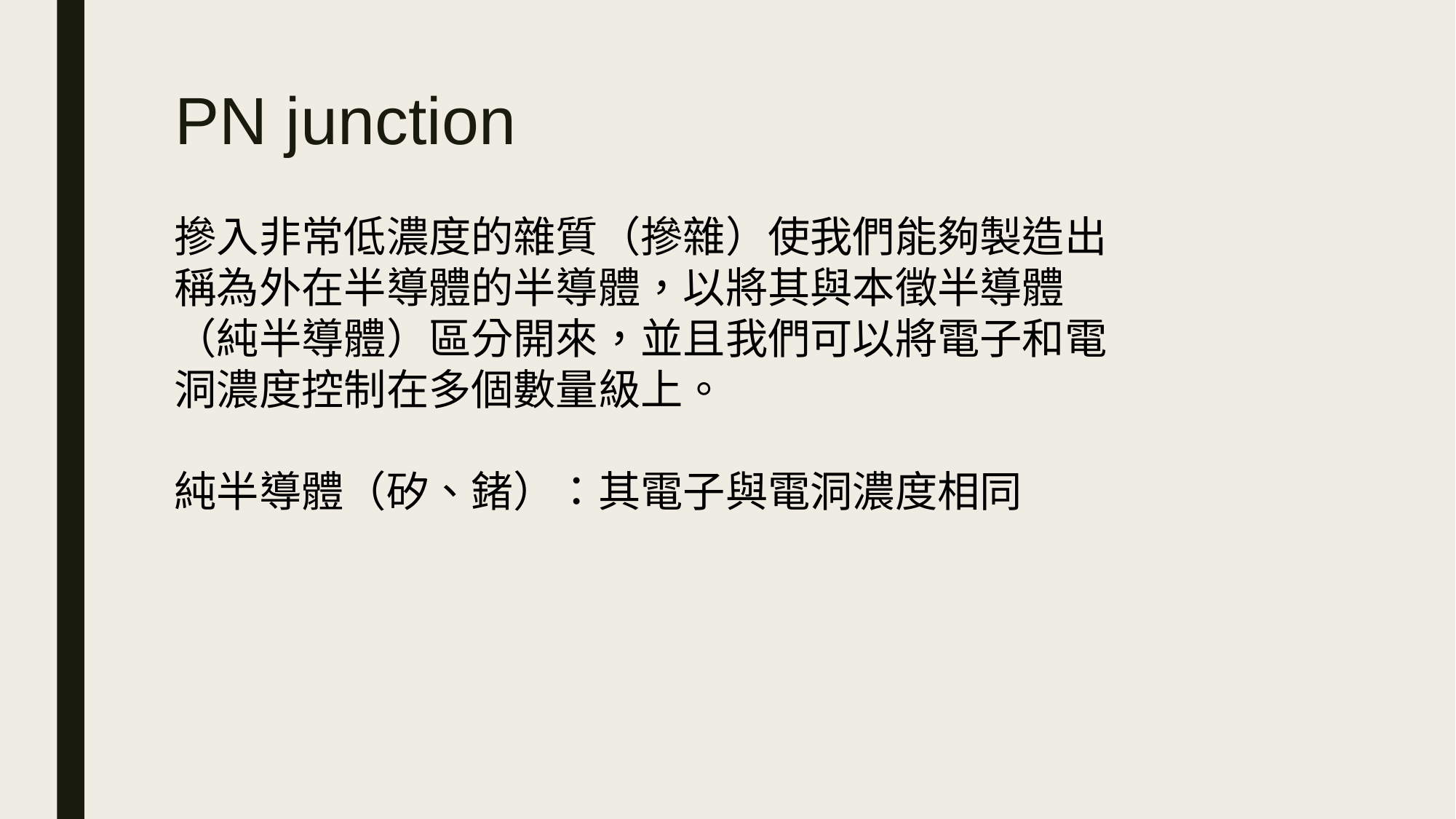

# PN junction
摻入非常低濃度的雜質（摻雜）使我們能夠製造出稱為外在半導體的半導體，以將其與本徵半導體（純半導體）區分開來，並且我們可以將電子和電洞濃度控制在多個數量級上。

純半導體（矽、鍺）：其電子與電洞濃度相同